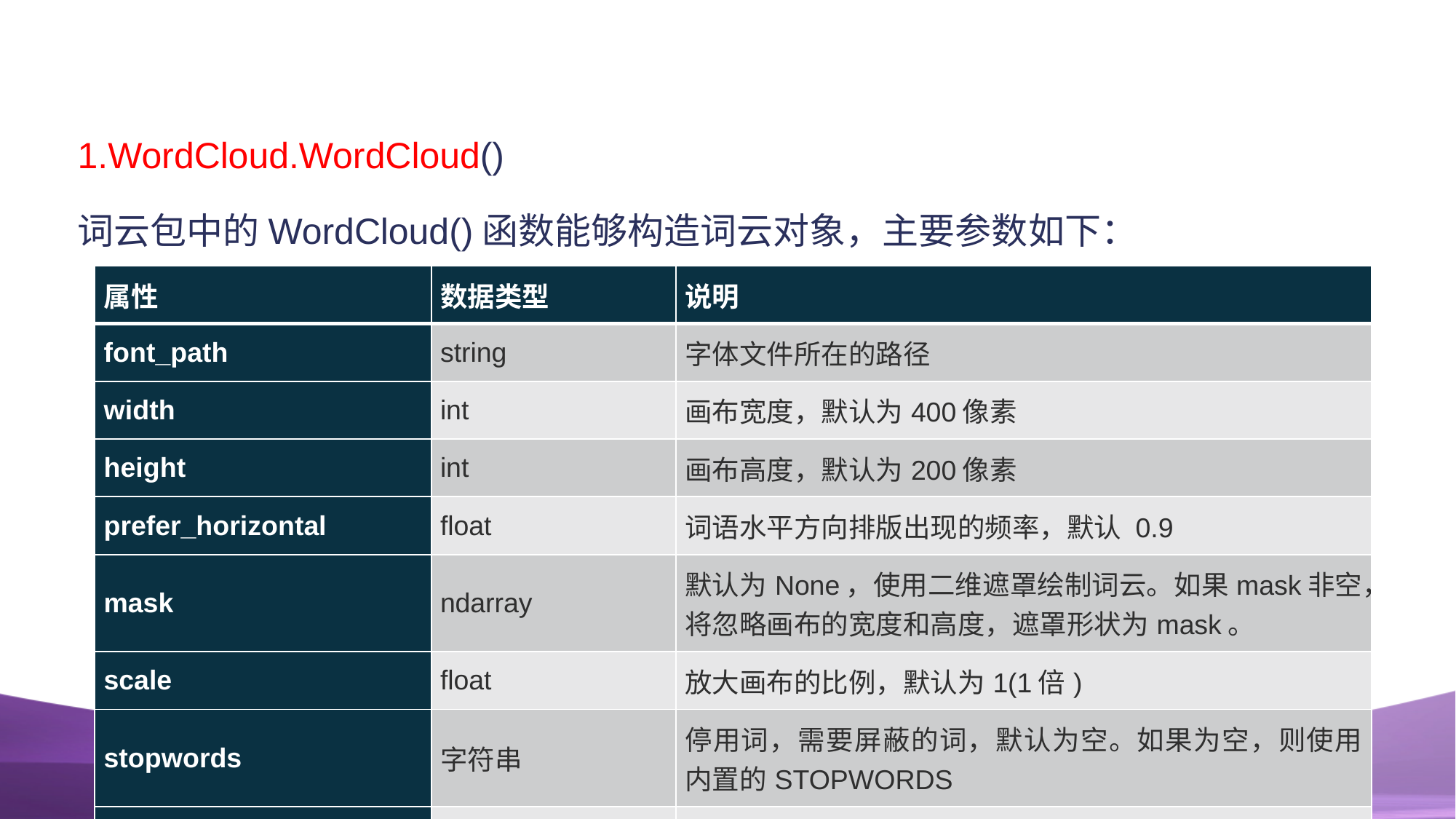

#
1.WordCloud.WordCloud()
词云包中的WordCloud()函数能够构造词云对象，主要参数如下：

| 属性 | 数据类型 | 说明 |
| --- | --- | --- |
| font\_path | string | 字体文件所在的路径 |
| width | int | 画布宽度，默认为400像素 |
| height | int | 画布高度，默认为200像素 |
| prefer\_horizontal | float | 词语水平方向排版出现的频率，默认 0.9 |
| mask | ndarray | 默认为None，使用二维遮罩绘制词云。如果mask非空，将忽略画布的宽度和高度，遮罩形状为mask。 |
| scale | float | 放大画布的比例，默认为1(1倍) |
| stopwords | 字符串 | 停用词，需要屏蔽的词，默认为空。如果为空，则使用内置的STOPWORDS |
| background\_color | color value | 背景颜色，默认为”black”(黑色) |